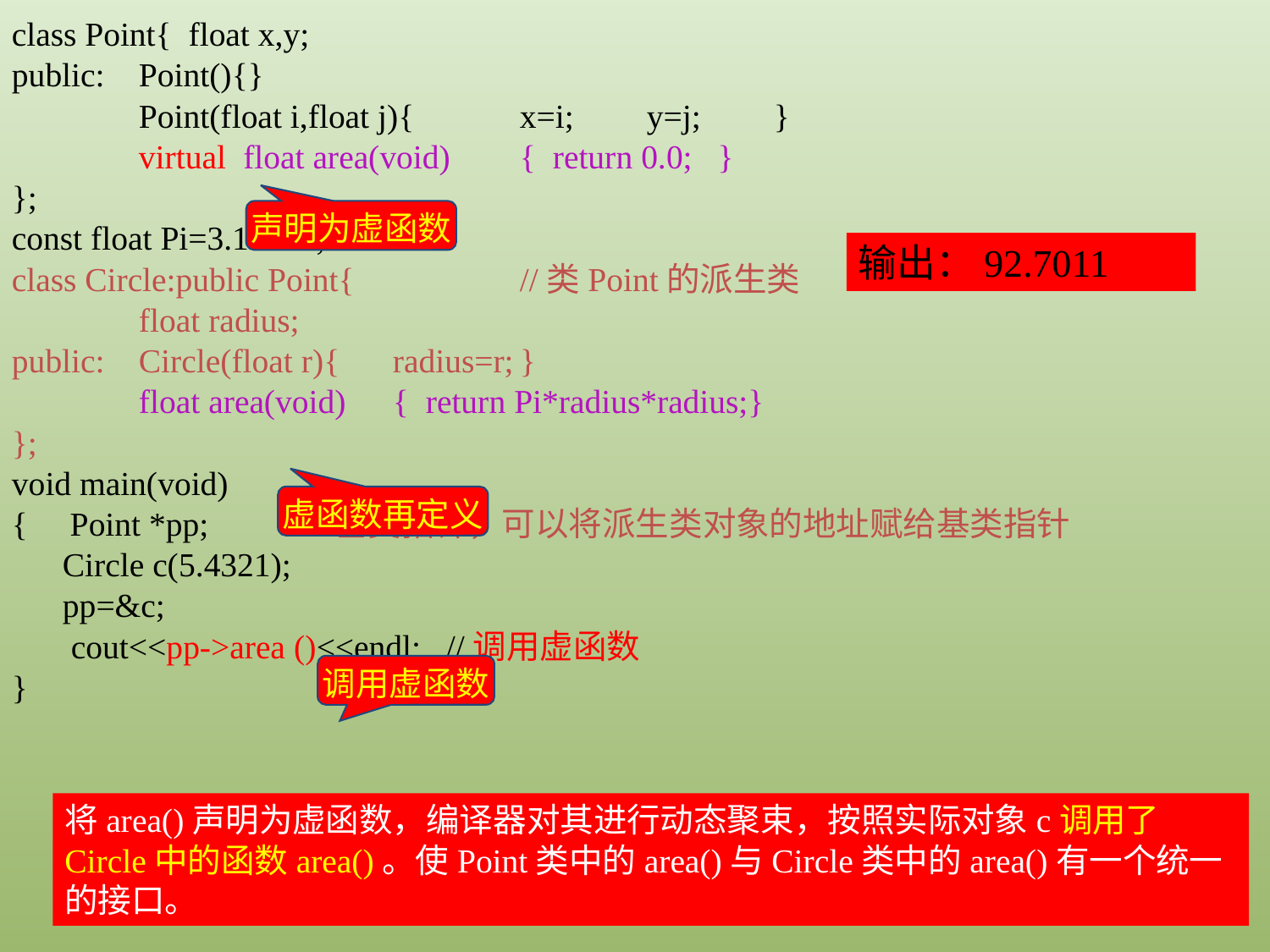

class Point{  float x,y;
public:	Point(){}
	Point(float i,float j){	x=i;	y=j;	}
	virtual  float area(void)	{  return 0.0;   }
};
const float Pi=3.14159;
class Circle:public Point{		//类Point的派生类
	float radius;
public:	Circle(float r){	radius=r;	}
	float area(void)	{  return Pi*radius*radius;}
};
void main(void)
{     Point *pp;	     //基类指针，可以将派生类对象的地址赋给基类指针
      Circle c(5.4321);
      pp=&c;
       cout<<pp->area ()<<endl;   //调用虚函数
}
声明为虚函数
输出：92.7011
虚函数再定义
调用虚函数
将area()声明为虚函数，编译器对其进行动态聚束，按照实际对象c调用了Circle中的函数area()。使Point类中的area()与Circle类中的area()有一个统一的接口。
785